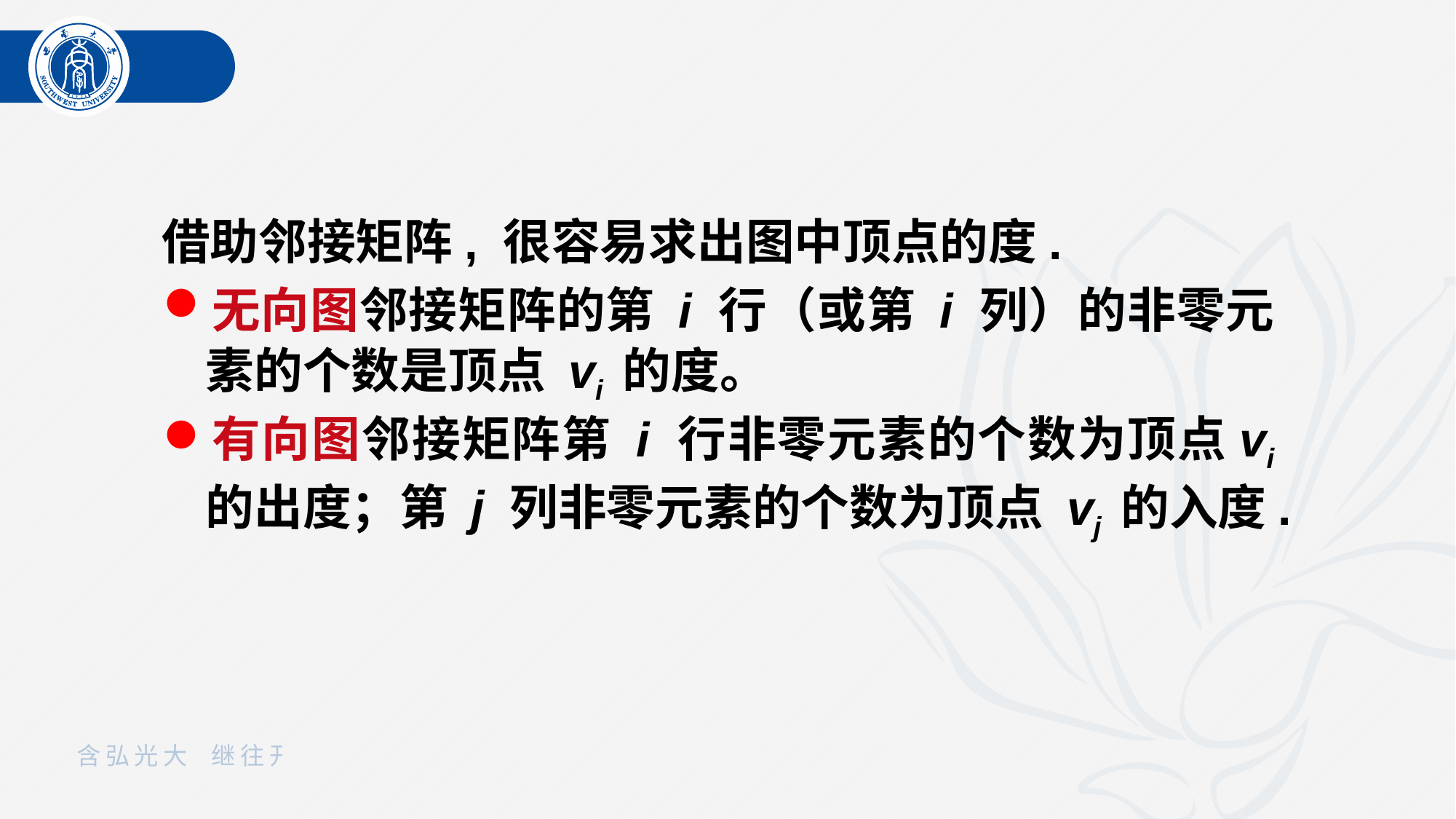

借助邻接矩阵, 很容易求出图中顶点的度.
无向图邻接矩阵的第 i 行（或第 i 列）的非零元素的个数是顶点 vi 的度。
有向图邻接矩阵第 i 行非零元素的个数为顶点vi 的出度；第 j 列非零元素的个数为顶点 vj 的入度.